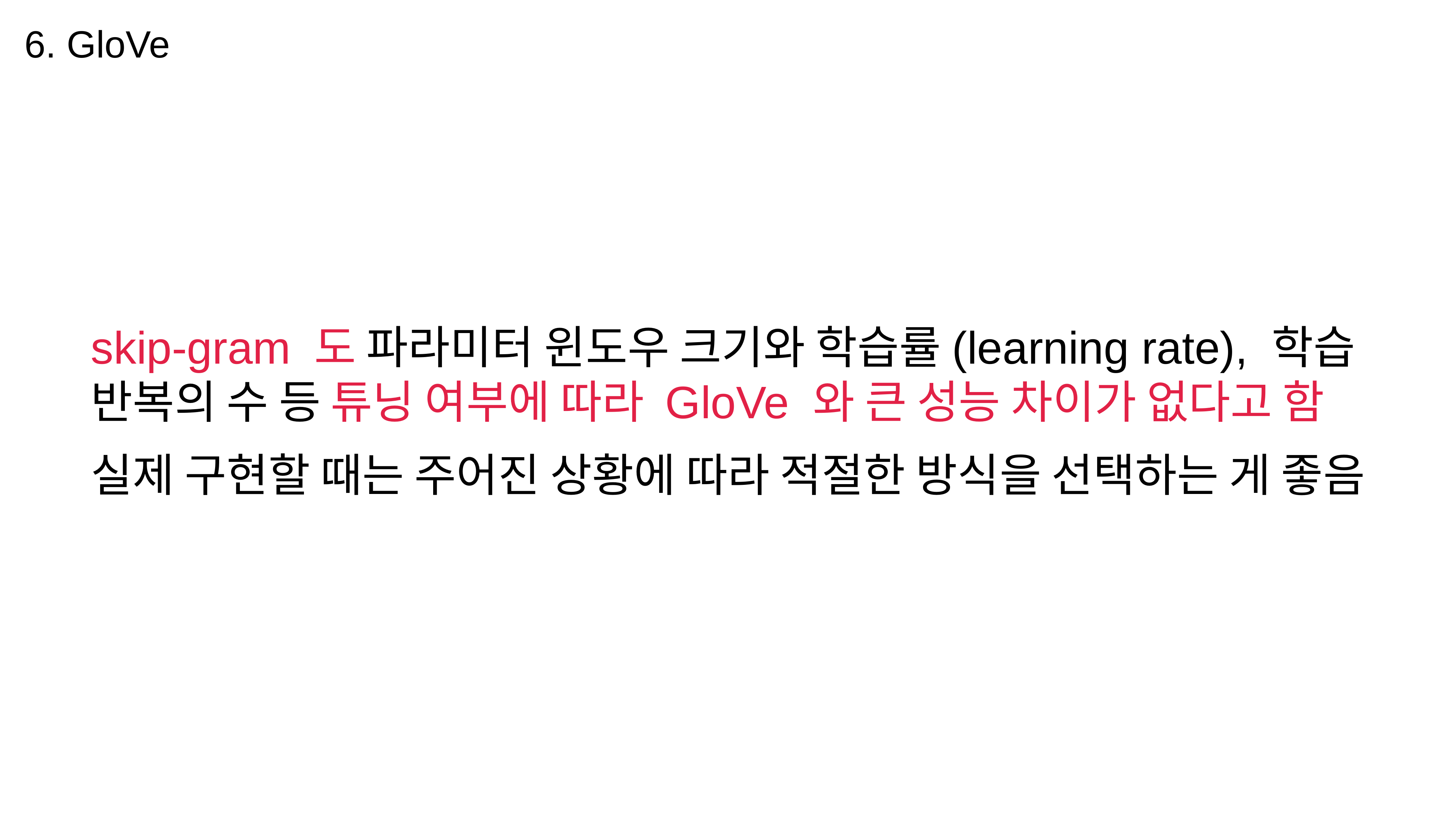

6. GloVe
skip-gram 도 파라미터 윈도우 크기와 학습률(learning rate), 학습
반복의 수 등 튜닝 여부에 따라 GloVe 와 큰 성능 차이가 없다고 함
실제 구현할 때는 주어진 상황에 따라 적절한 방식을 선택하는 게 좋음
38